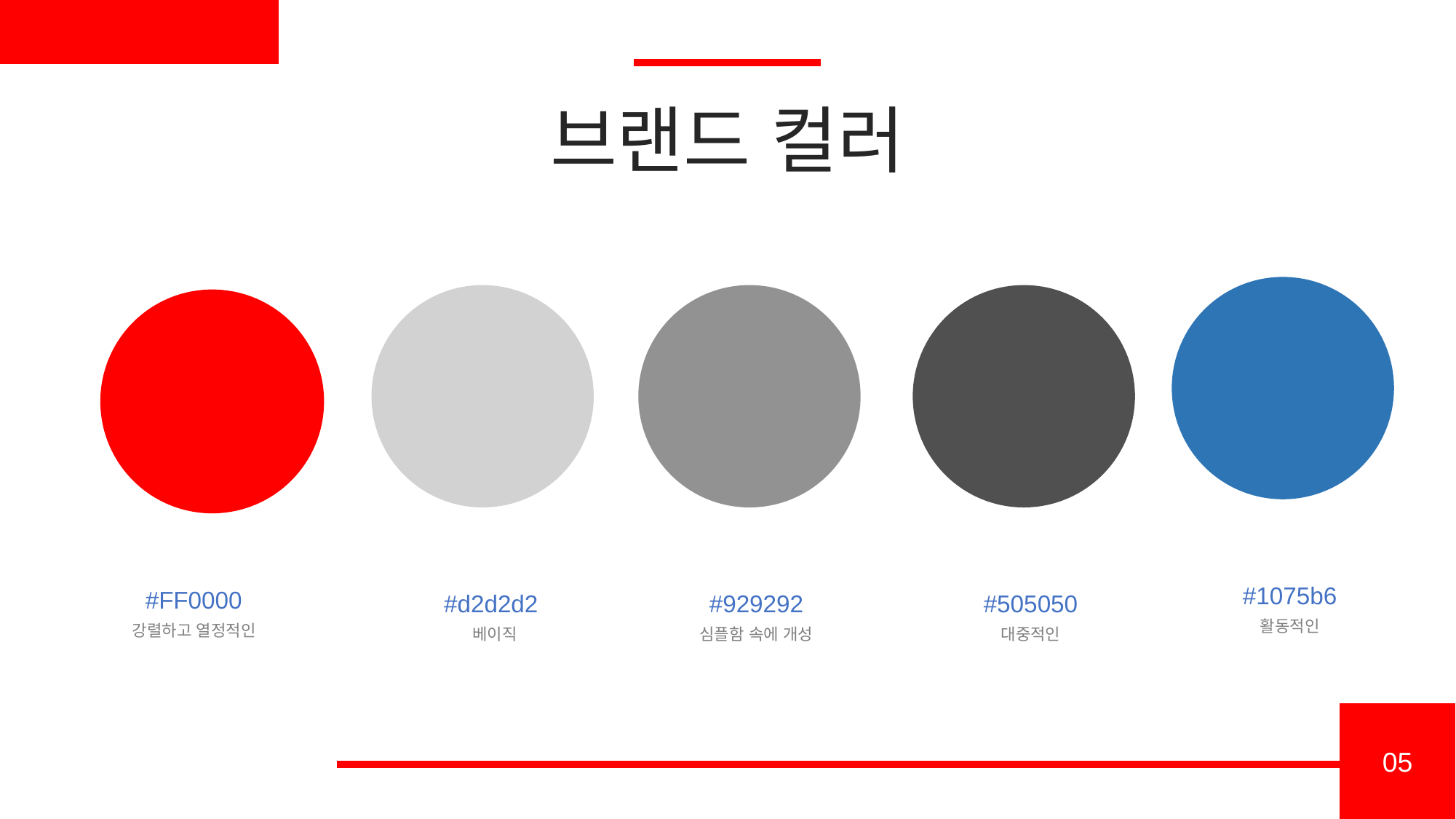

브랜드 컬러

#1075b6
#FF0000
#d2d2d2
#929292
#505050
활동적인
강렬하고 열정적인
베이직
심플함 속에 개성
대중적인
05